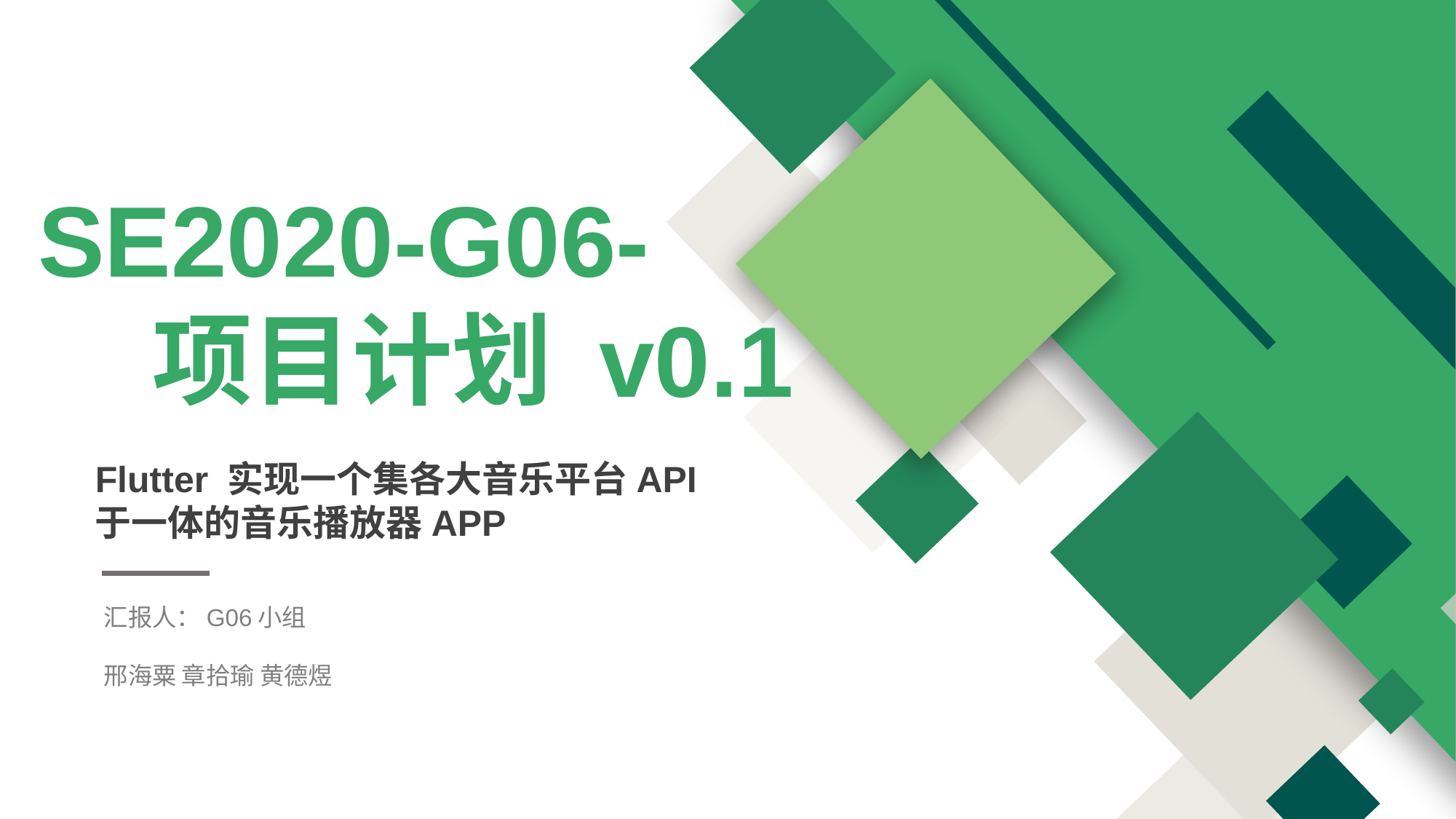

SE2020-G06-
项目计划 v0.1
Flutter 实现一个集各大音乐平台API于一体的音乐播放器APP
汇报人：G06小组

邢海粟 章拾瑜 黄德煜